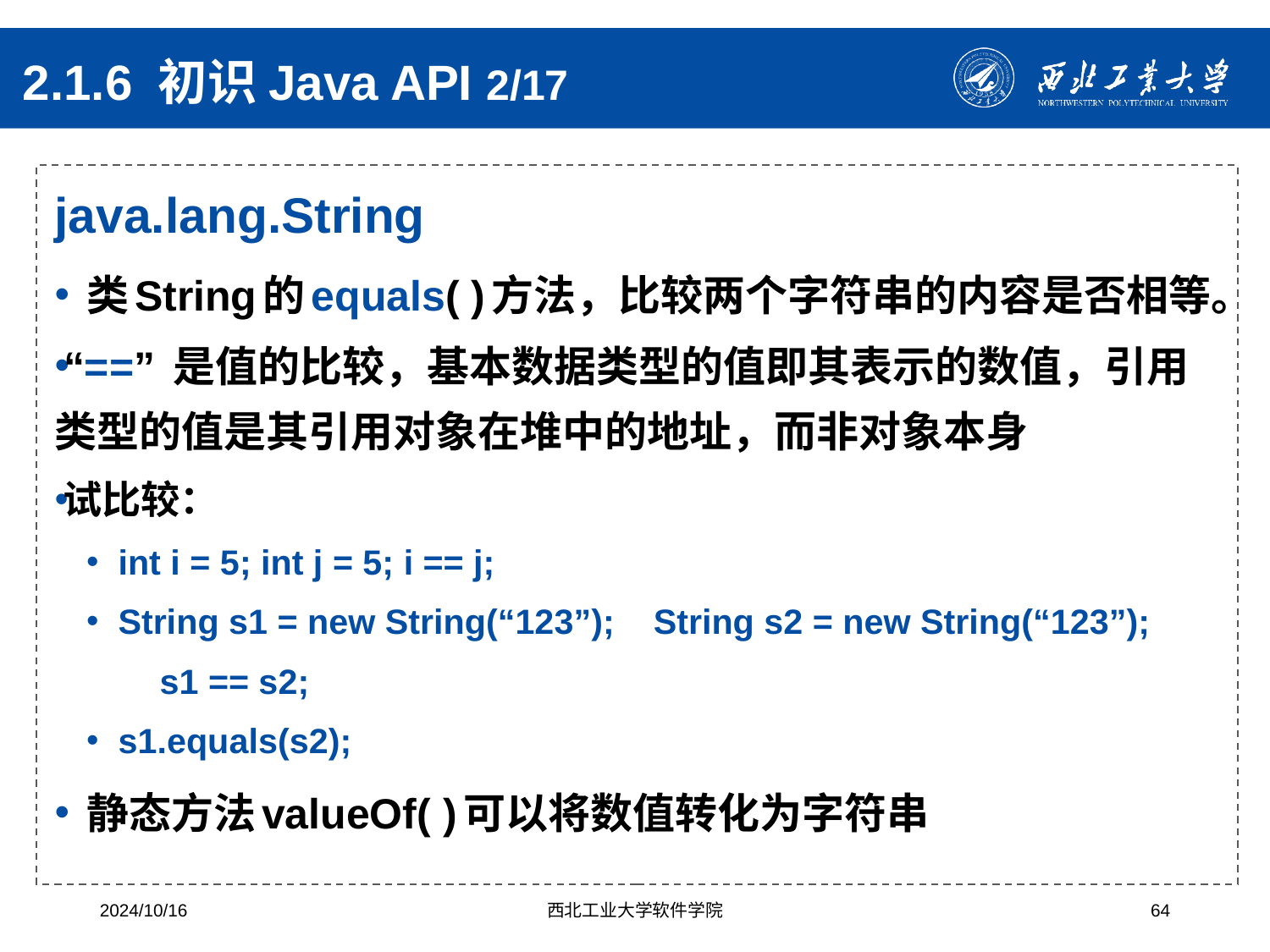

# 2.1.6 初识Java API 2/17
java.lang.String
类String的equals( )方法，比较两个字符串的内容是否相等。
“==” 是值的比较，基本数据类型的值即其表示的数值，引用类型的值是其引用对象在堆中的地址，而非对象本身
试比较：
int i = 5; int j = 5; i == j;
String s1 = new String(“123”);    String s2 = new String(“123”);
 s1 == s2;
s1.equals(s2);
静态方法valueOf( )可以将数值转化为字符串
2024/10/16
西北工业大学软件学院
64